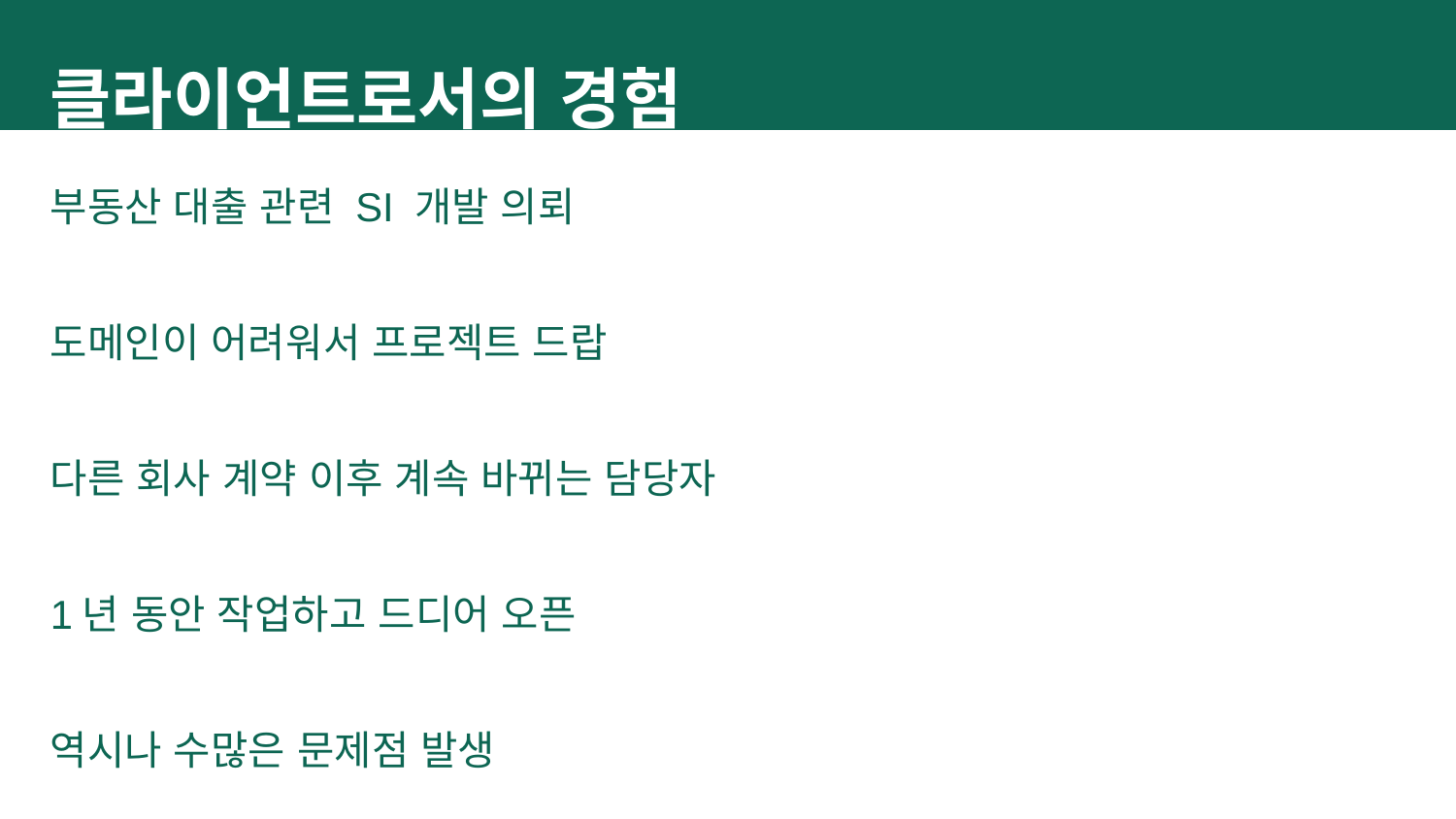

클라이언트로서의 경험
부동산 대출 관련 SI 개발 의뢰

도메인이 어려워서 프로젝트 드랍

다른 회사 계약 이후 계속 바뀌는 담당자

1년 동안 작업하고 드디어 오픈

역시나 수많은 문제점 발생